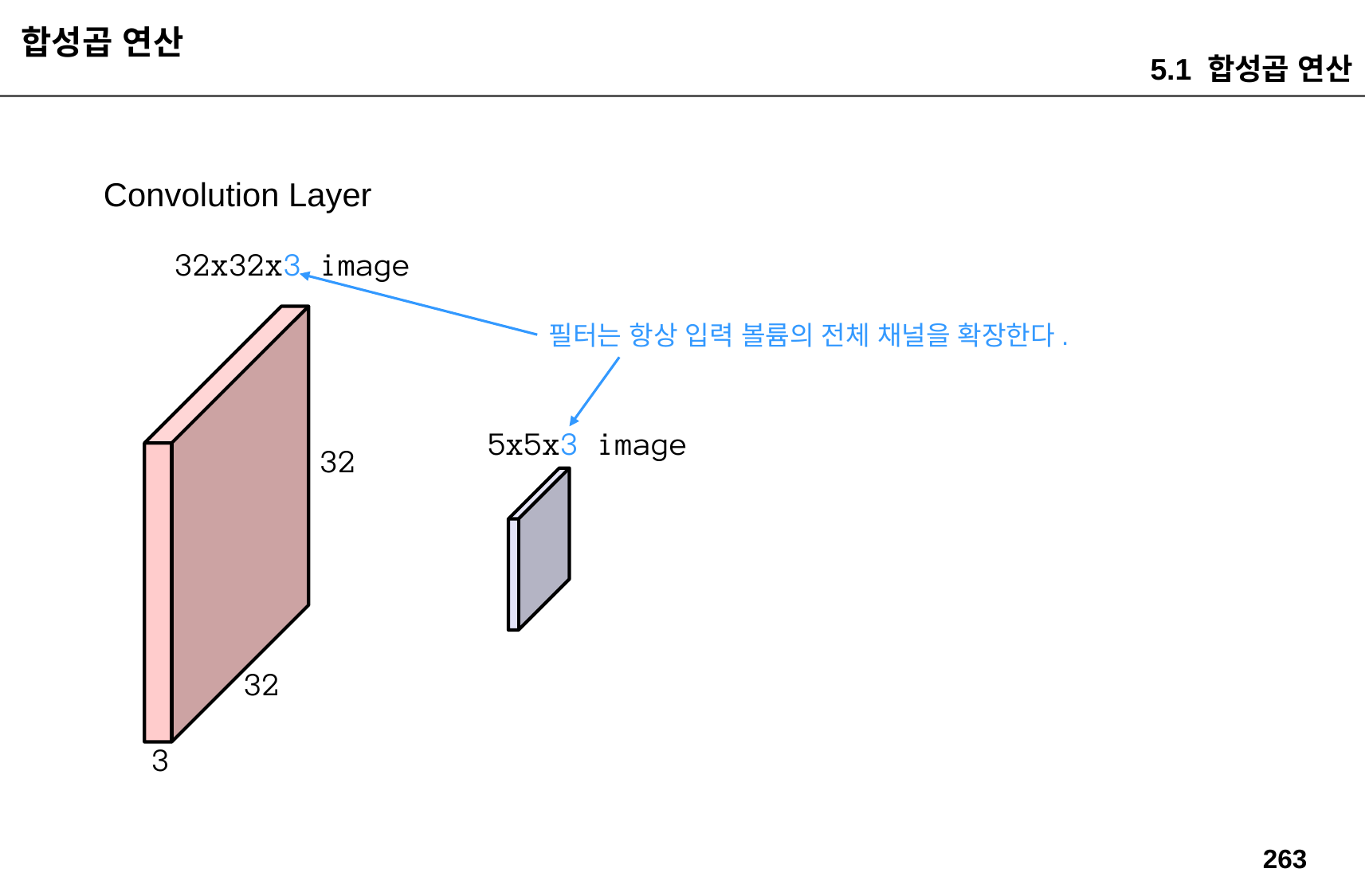

합성곱 연산
5.1 합성곱 연산
Convolution Layer
32x32x3 image

필터는 항상 입력 볼륨의 전체 채널을 확장한다.
5x5x3 image
32

32
3